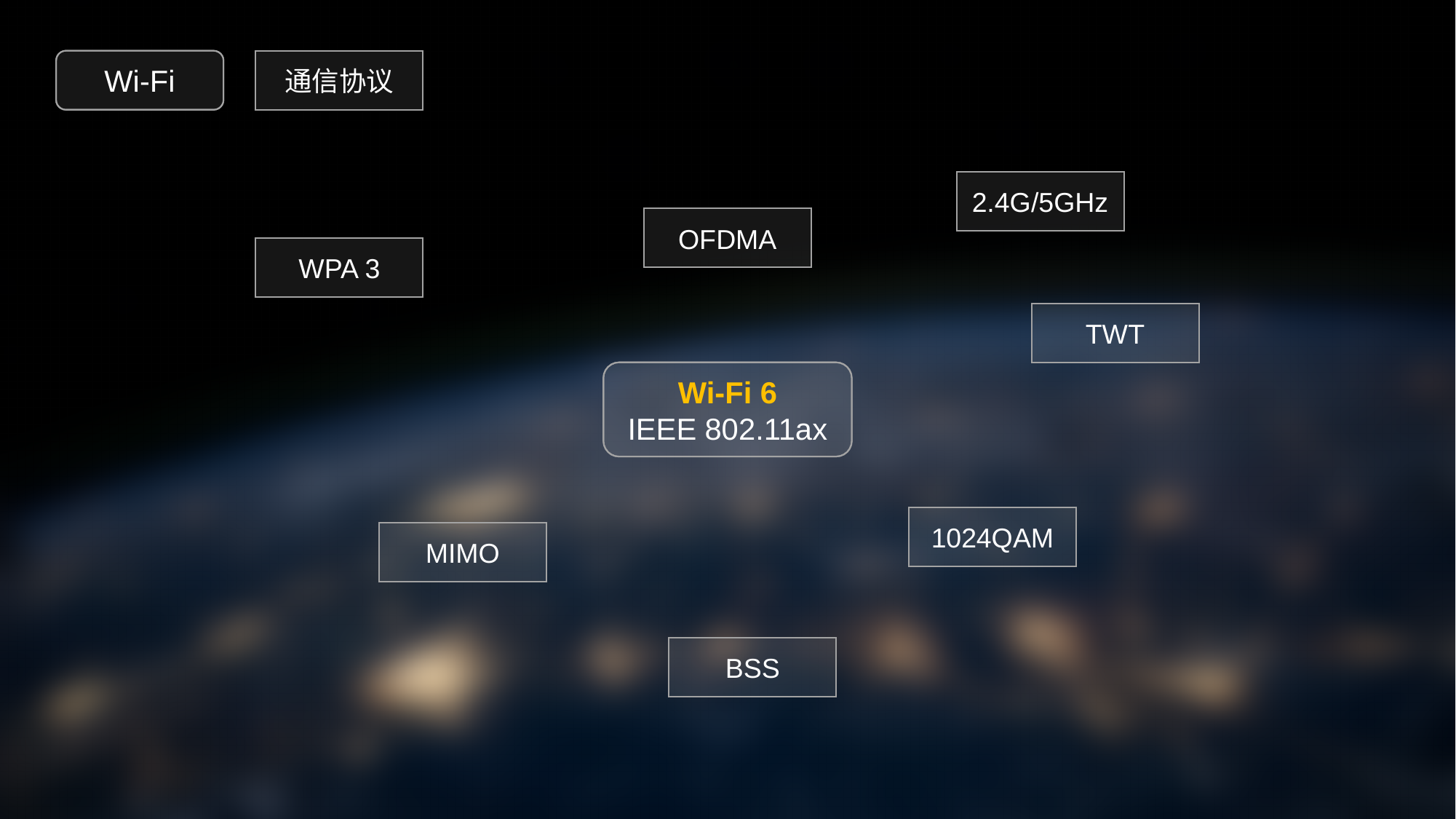

Wi-Fi

通信协议

2.4G/5GHz

OFDMA

WPA 3

TWT

Wi-Fi 6
IEEE 802.11ax

1024QAM

MIMO

BSS